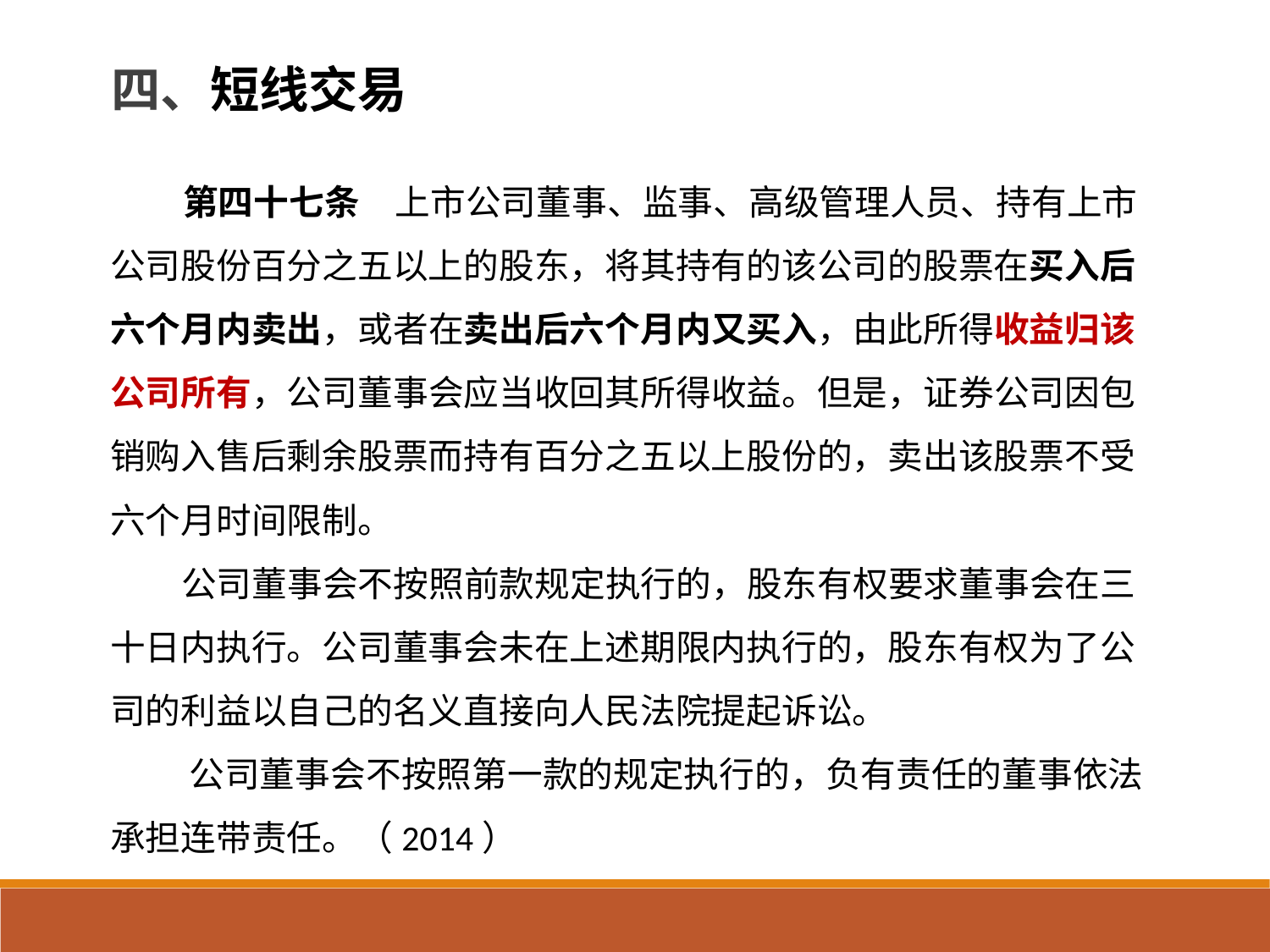

四、短线交易
        第四十七条　上市公司董事、监事、高级管理人员、持有上市公司股份百分之五以上的股东，将其持有的该公司的股票在买入后六个月内卖出，或者在卖出后六个月内又买入，由此所得收益归该公司所有，公司董事会应当收回其所得收益。但是，证券公司因包销购入售后剩余股票而持有百分之五以上股份的，卖出该股票不受六个月时间限制。
        公司董事会不按照前款规定执行的，股东有权要求董事会在三十日内执行。公司董事会未在上述期限内执行的，股东有权为了公司的利益以自己的名义直接向人民法院提起诉讼。
         公司董事会不按照第一款的规定执行的，负有责任的董事依法承担连带责任。（2014）